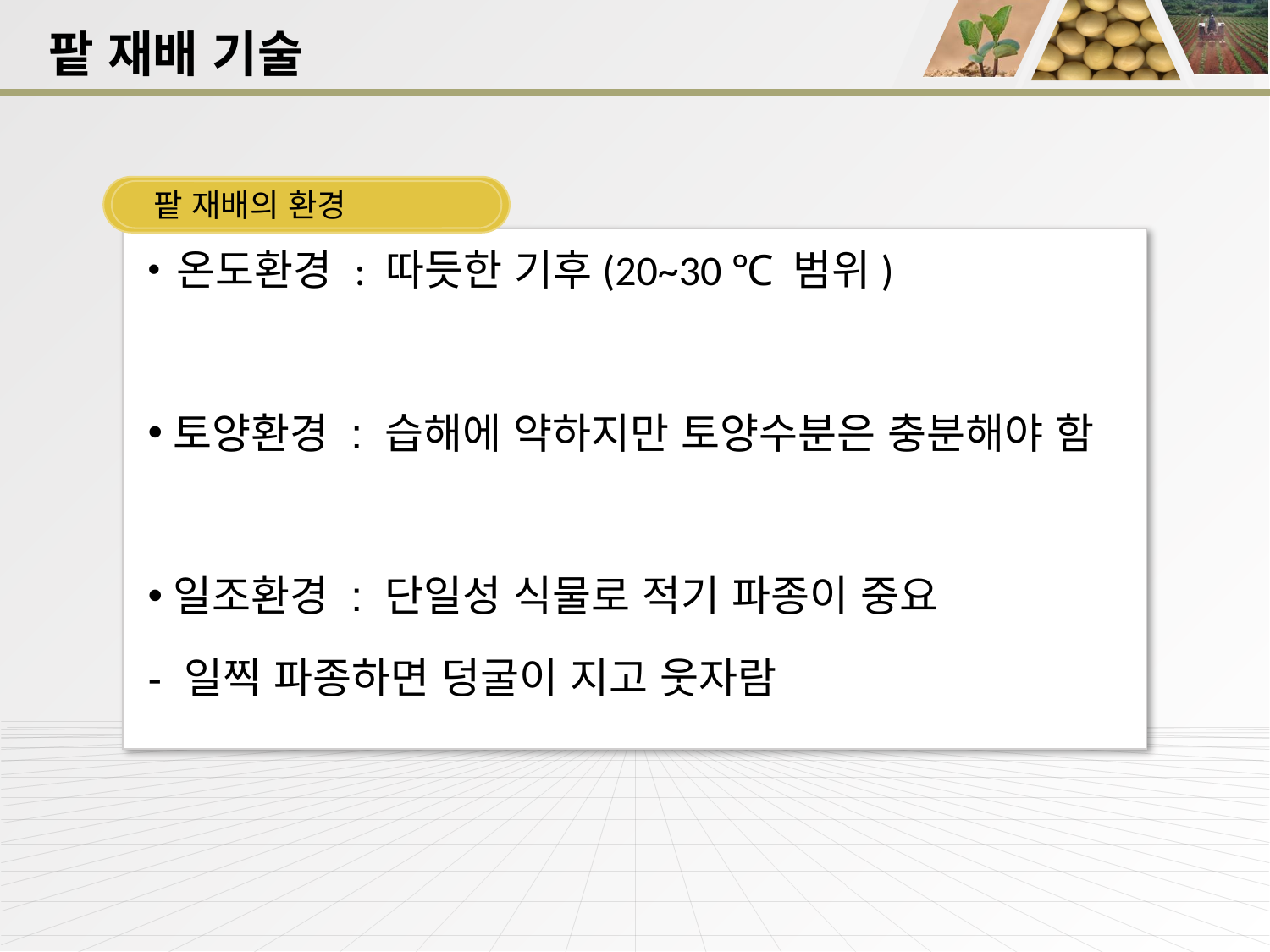

팥 재배 기술

팥 재배의 환경

 온도환경 : 따듯한 기후(20~30 ℃ 범위)

토양환경 : 습해에 약하지만 토양수분은 충분해야 함

일조환경 : 단일성 식물로 적기 파종이 중요
- 일찍 파종하면 덩굴이 지고 웃자람